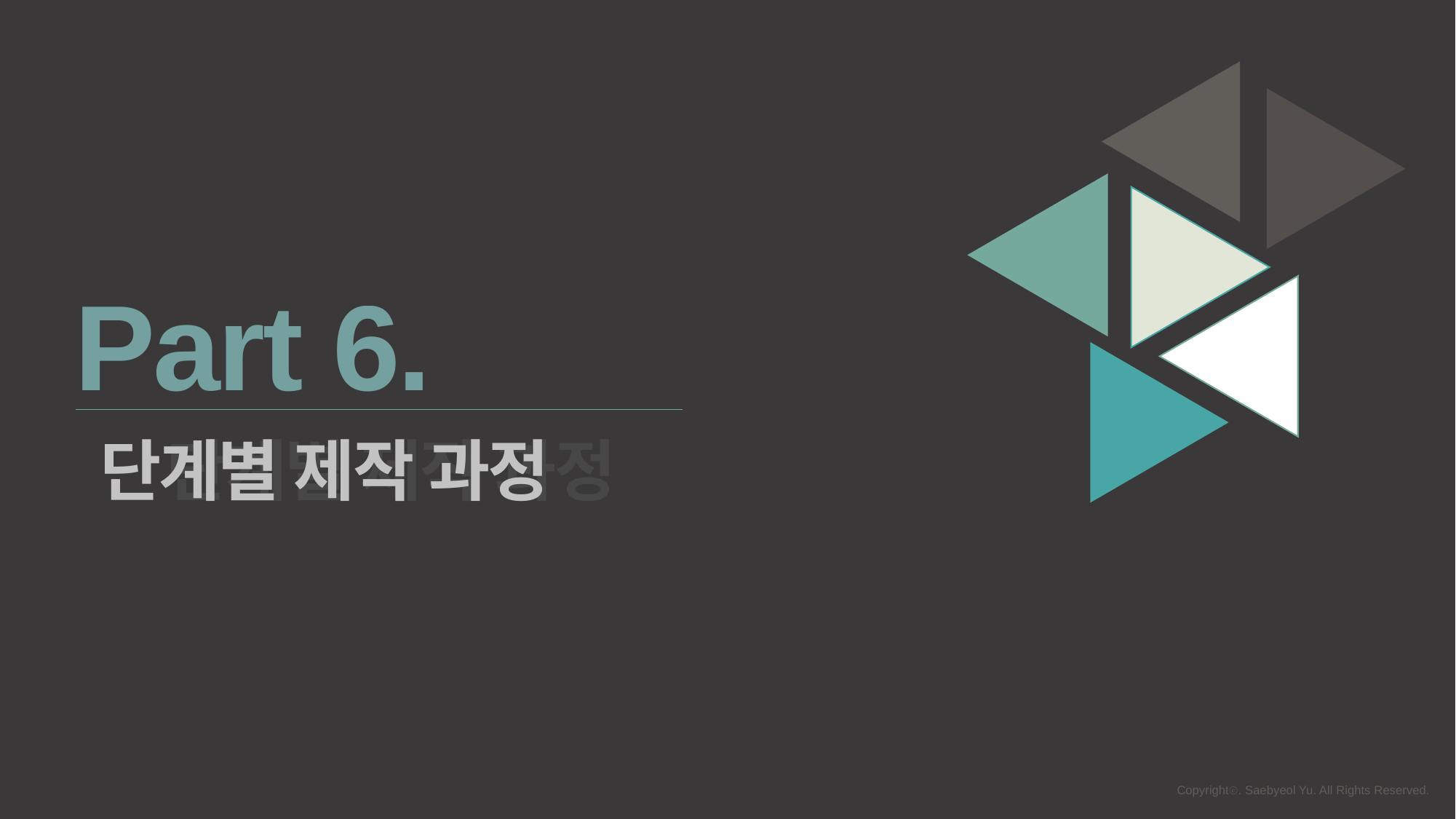

Part 6.
단계별 제작 과정
단계별 제작 과정